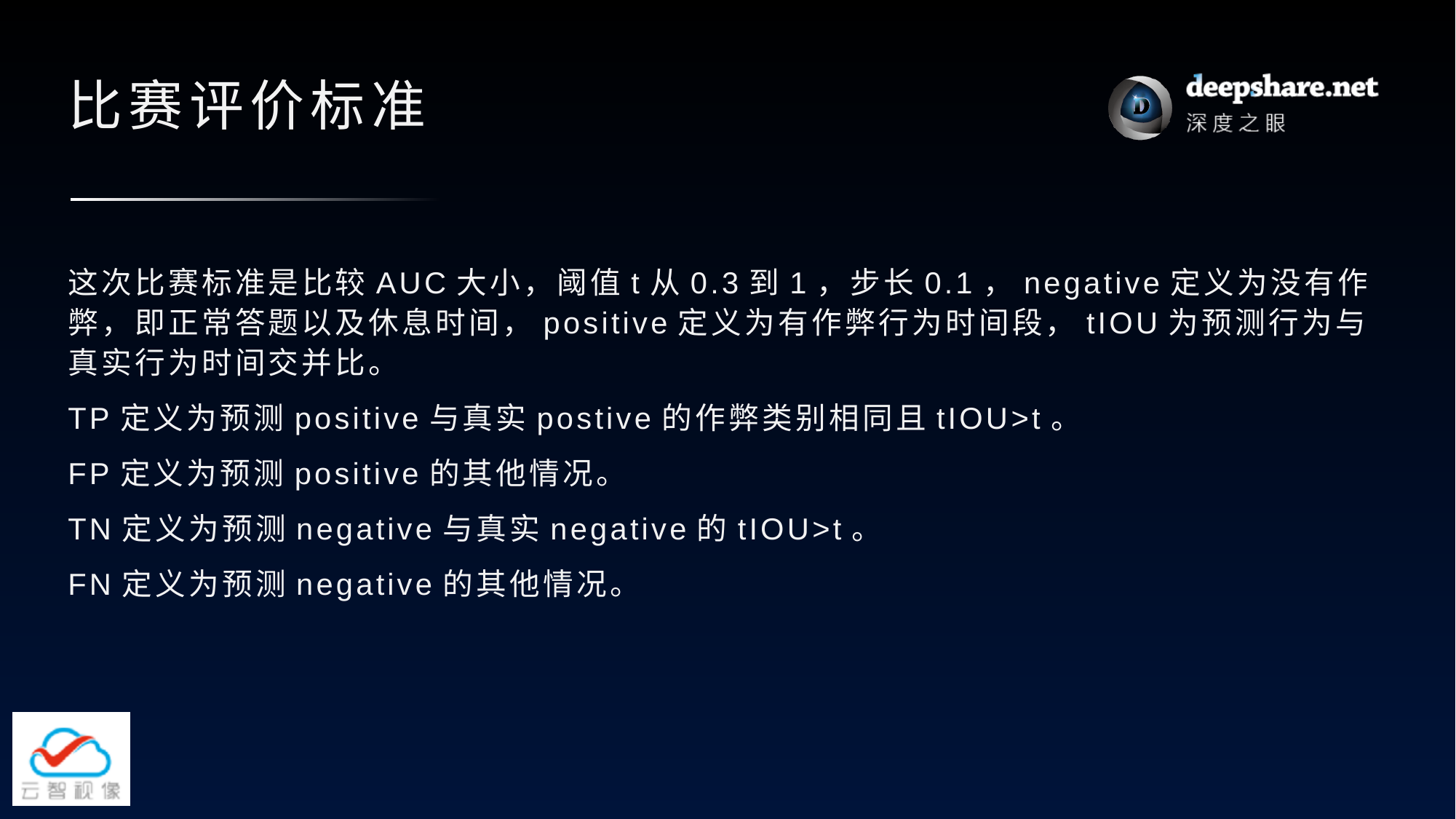

# 比赛评价标准

这次比赛标准是比较AUC大小，阈值t从0.3到1，步长0.1，negative定义为没有作弊，即正常答题以及休息时间，positive定义为有作弊行为时间段，tIOU为预测行为与真实行为时间交并比。
TP定义为预测positive与真实postive的作弊类别相同且tIOU>t。
FP定义为预测positive的其他情况。
TN定义为预测negative与真实negative的tIOU>t。
FN定义为预测negative的其他情况。